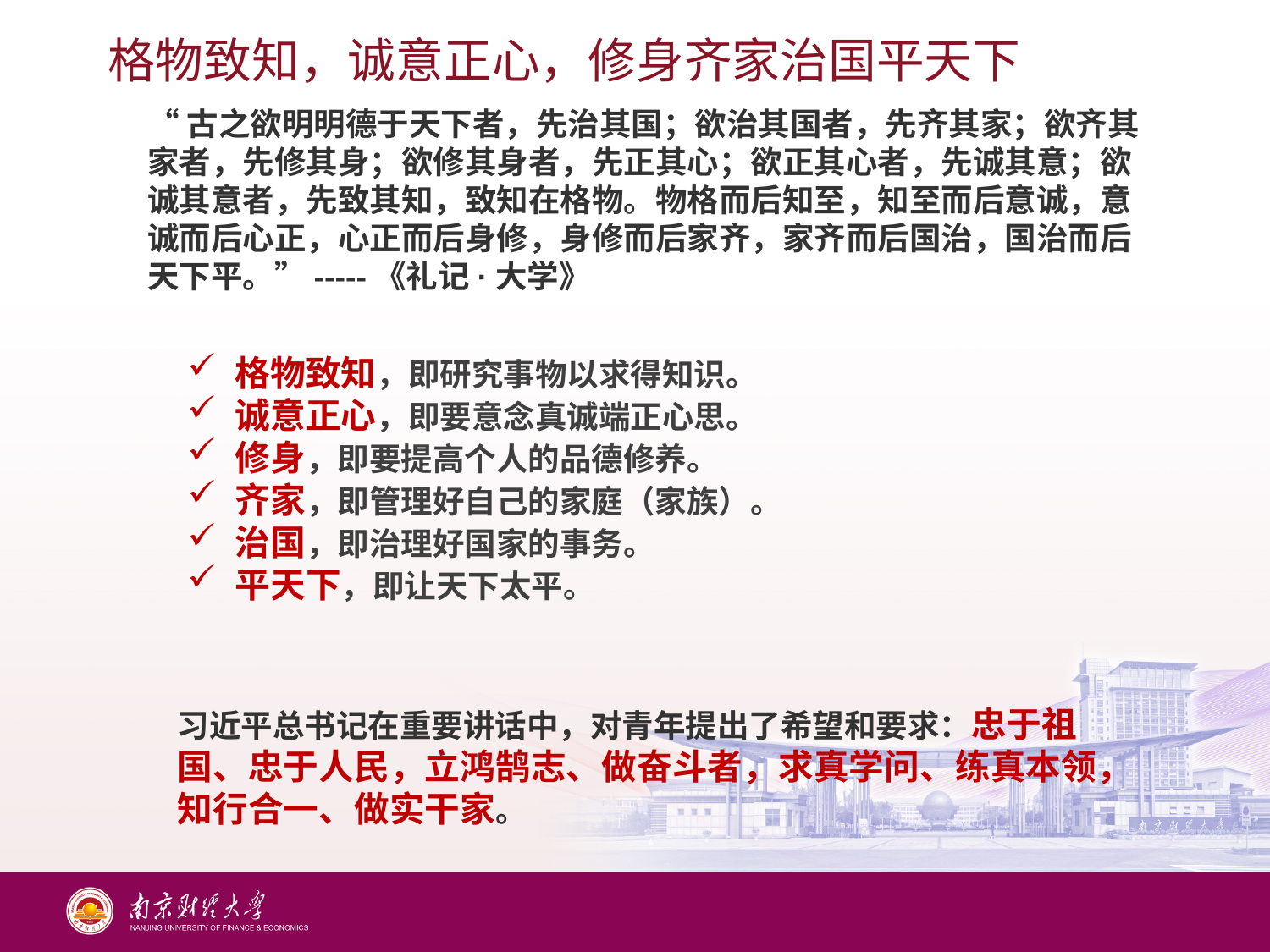

# 格物致知，诚意正心，修身齐家治国平天下
“古之欲明明德于天下者，先治其国；欲治其国者，先齐其家；欲齐其家者，先修其身；欲修其身者，先正其心；欲正其心者，先诚其意；欲诚其意者，先致其知，致知在格物。物格而后知至，知至而后意诚，意诚而后心正，心正而后身修，身修而后家齐，家齐而后国治，国治而后天下平。”-----《礼记·大学》

格物致知，即研究事物以求得知识。
诚意正心，即要意念真诚端正心思。
修身，即要提高个人的品德修养。
齐家，即管理好自己的家庭（家族）。
治国，即治理好国家的事务。
平天下，即让天下太平。
习近平总书记在重要讲话中，对青年提出了希望和要求：忠于祖国、忠于人民，立鸿鹄志、做奋斗者，求真学问、练真本领，知行合一、做实干家。